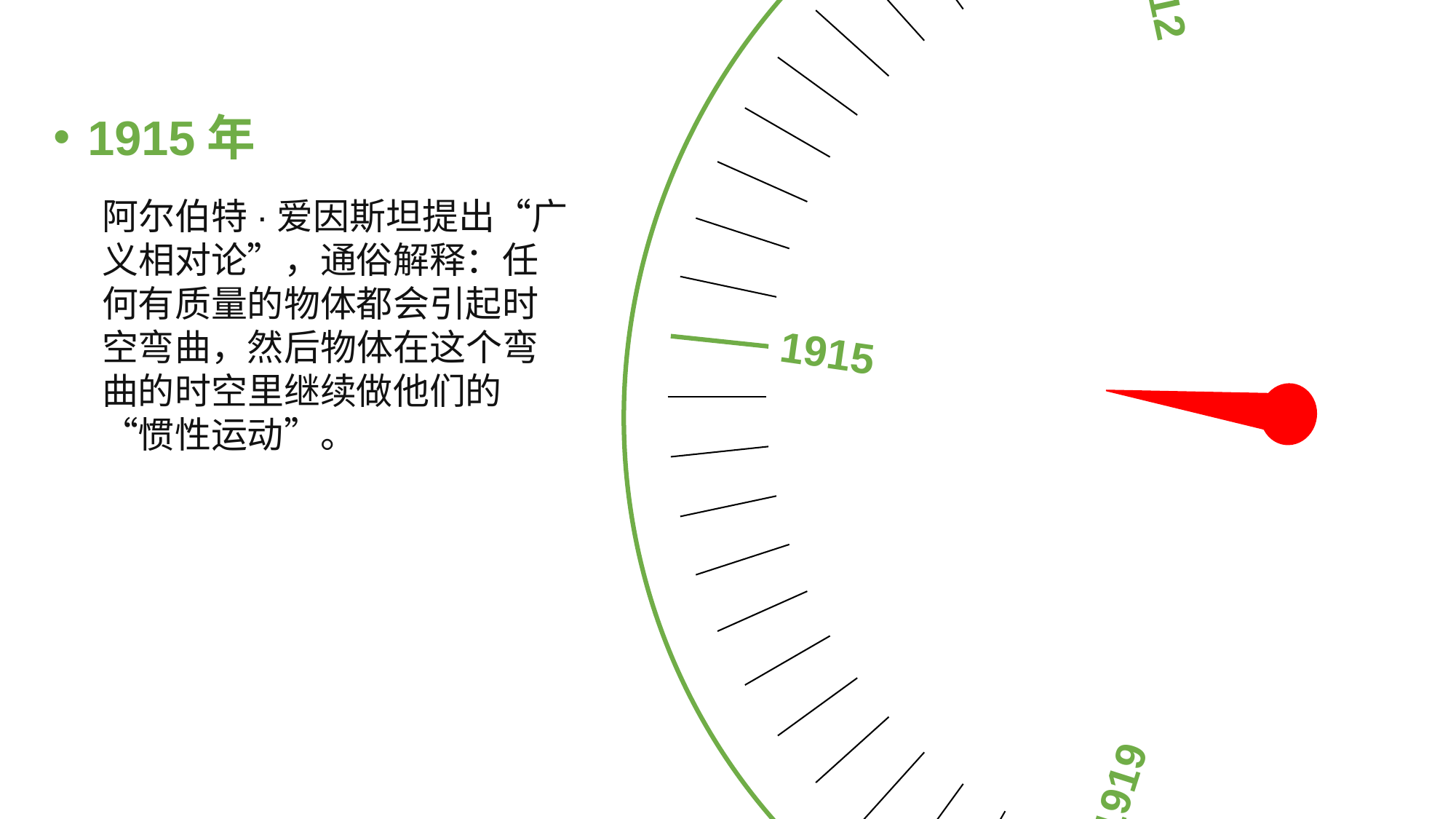

1909
1920
1912
1919
1915
1915年
阿尔伯特·爱因斯坦提出“广义相对论”，通俗解释：任何有质量的物体都会引起时空弯曲，然后物体在这个弯曲的时空里继续做他们的“惯性运动”。